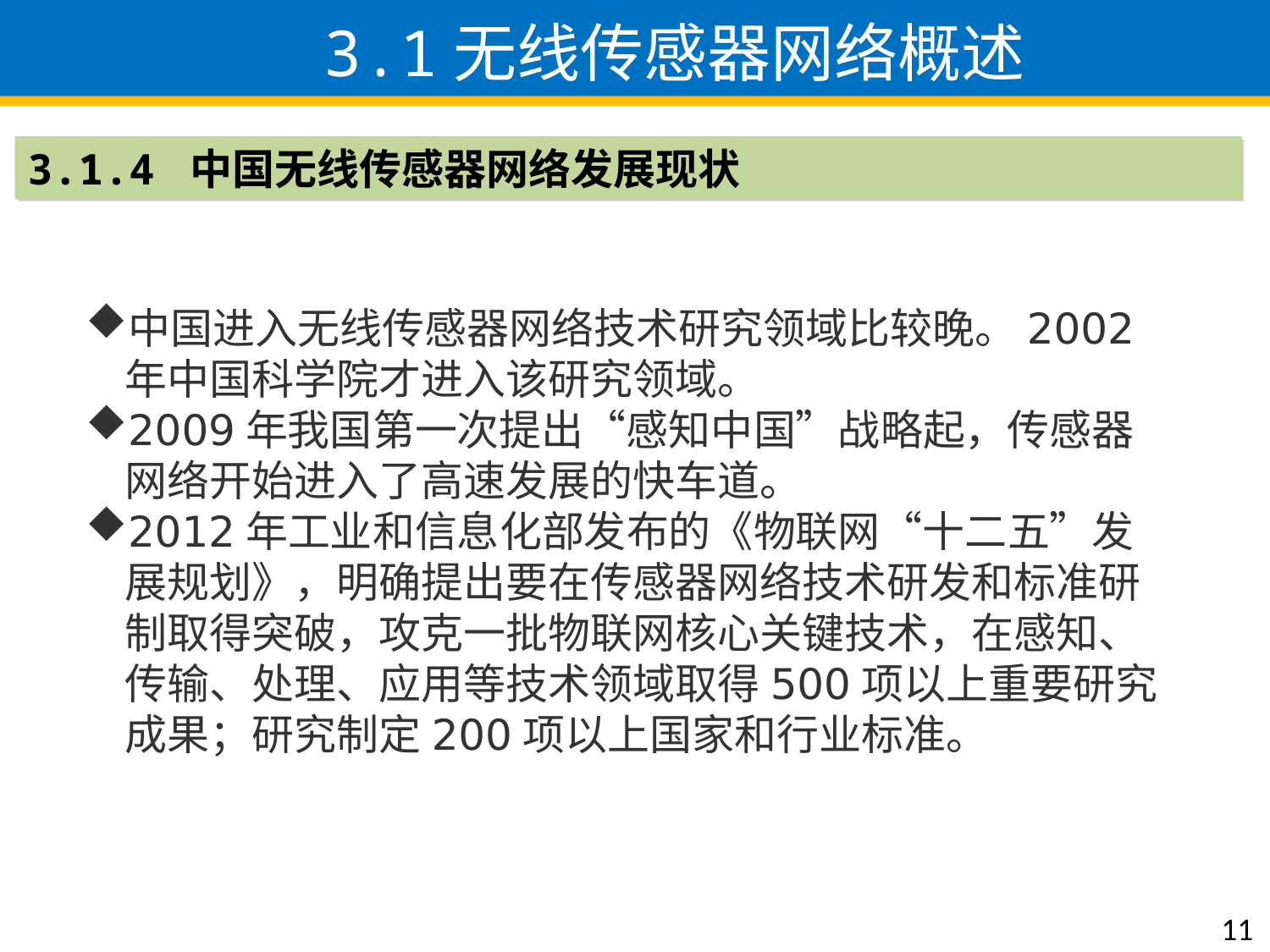

3.1无线传感器网络概述
3.1.4 中国无线传感器网络发展现状
中国进入无线传感器网络技术研究领域比较晚。2002年中国科学院才进入该研究领域。
2009年我国第一次提出“感知中国”战略起，传感器网络开始进入了高速发展的快车道。
2012年工业和信息化部发布的《物联网“十二五”发展规划》，明确提出要在传感器网络技术研发和标准研制取得突破，攻克一批物联网核心关键技术，在感知、传输、处理、应用等技术领域取得500项以上重要研究成果；研究制定200项以上国家和行业标准。

11